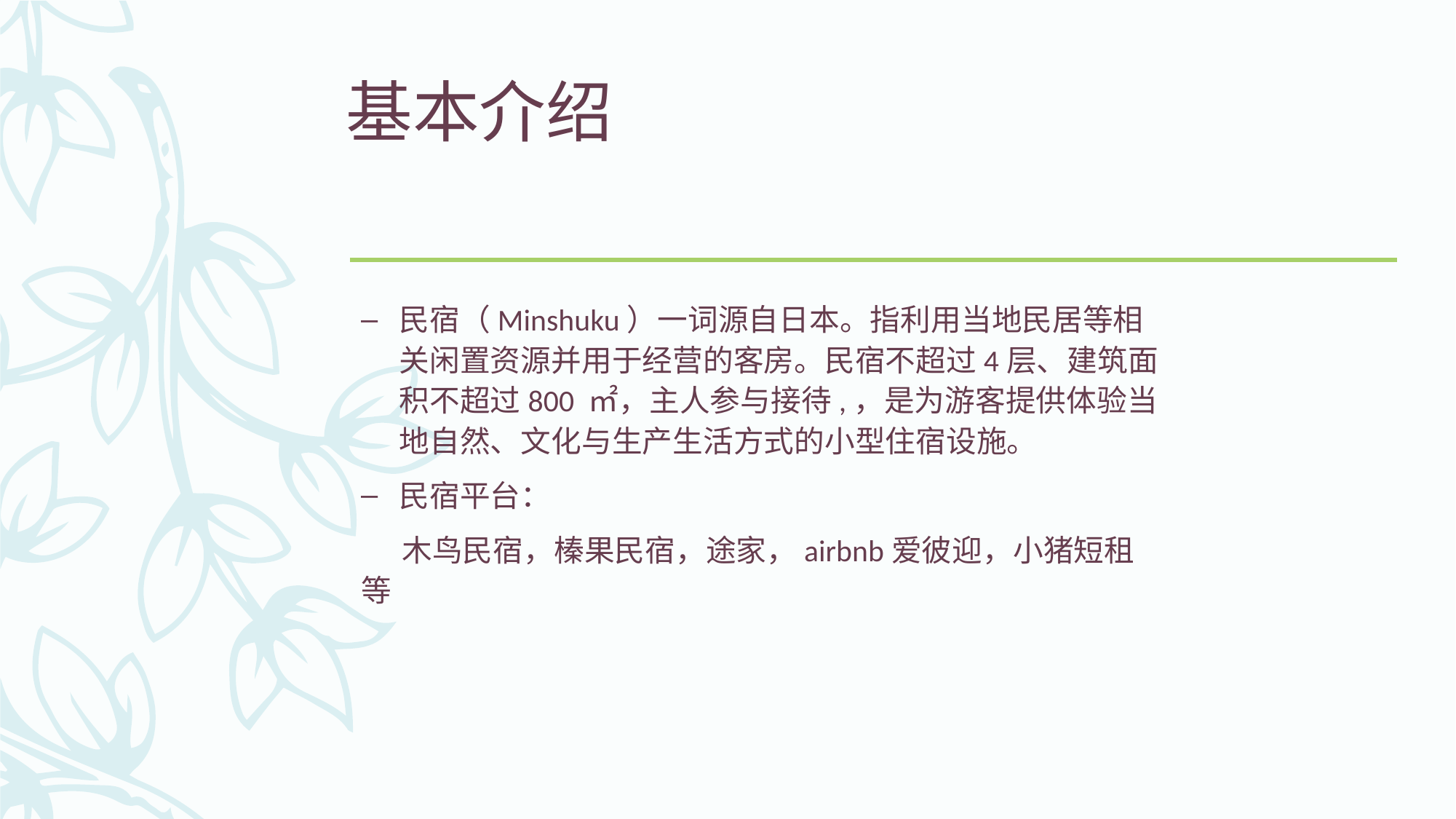

# 基本介绍
民宿（Minshuku）一词源自日本。指利用当地民居等相关闲置资源并用于经营的客房。民宿不超过4层、建筑面积不超过800 ㎡，主人参与接待,，是为游客提供体验当地自然、文化与生产生活方式的小型住宿设施。
民宿平台：
     木鸟民宿，榛果民宿，途家，airbnb爱彼迎，小猪短租 等